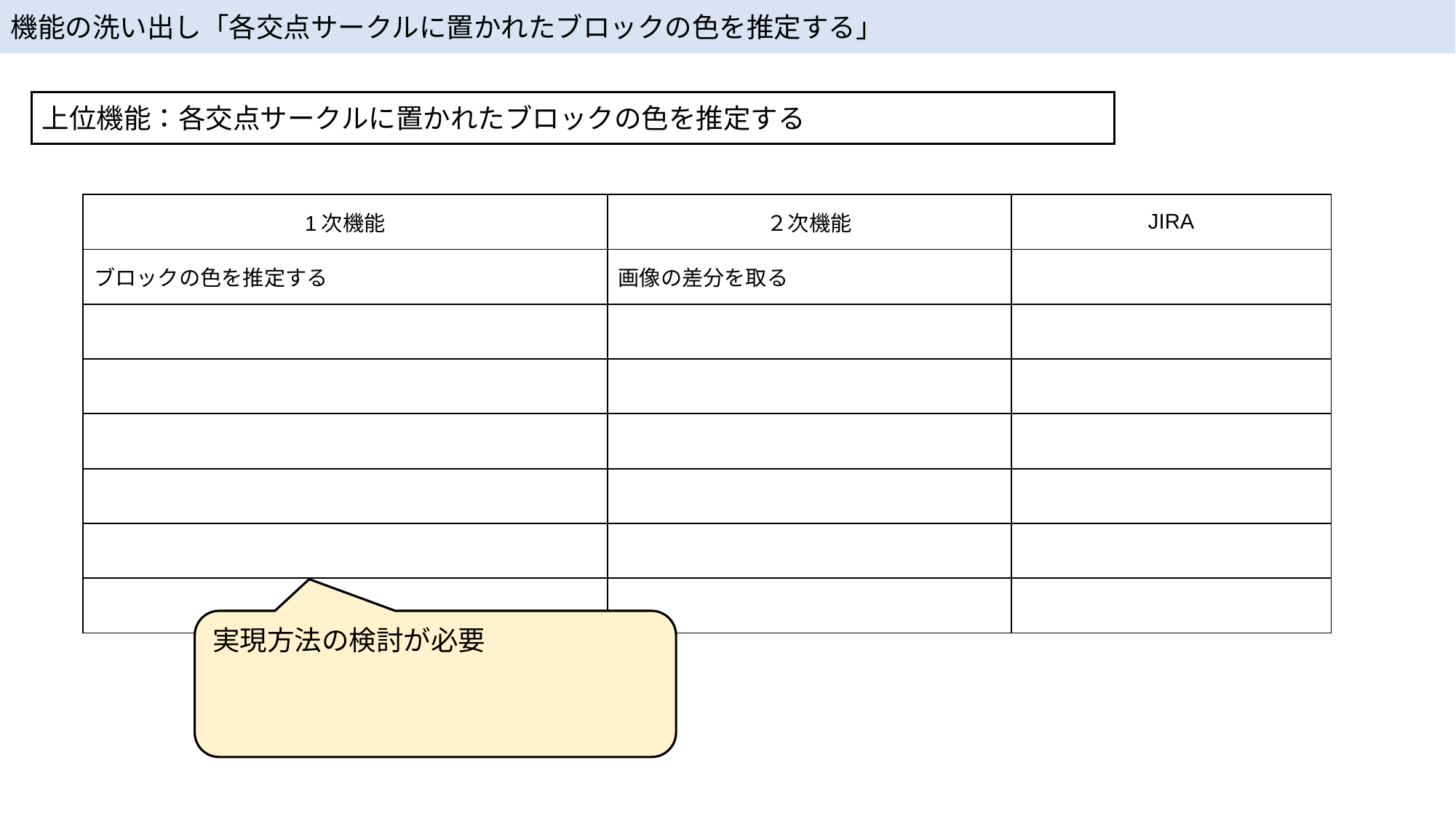

機能の洗い出し「各交点サークルに置かれたブロックの色を推定する」
上位機能：各交点サークルに置かれたブロックの色を推定する
| 1次機能 | ２次機能 | JIRA |
| --- | --- | --- |
| ブロックの色を推定する | 画像の差分を取る |  |
|  |  |  |
|  |  |  |
|  |  |  |
|  |  |  |
|  |  |  |
|  |  |  |
実現方法の検討が必要